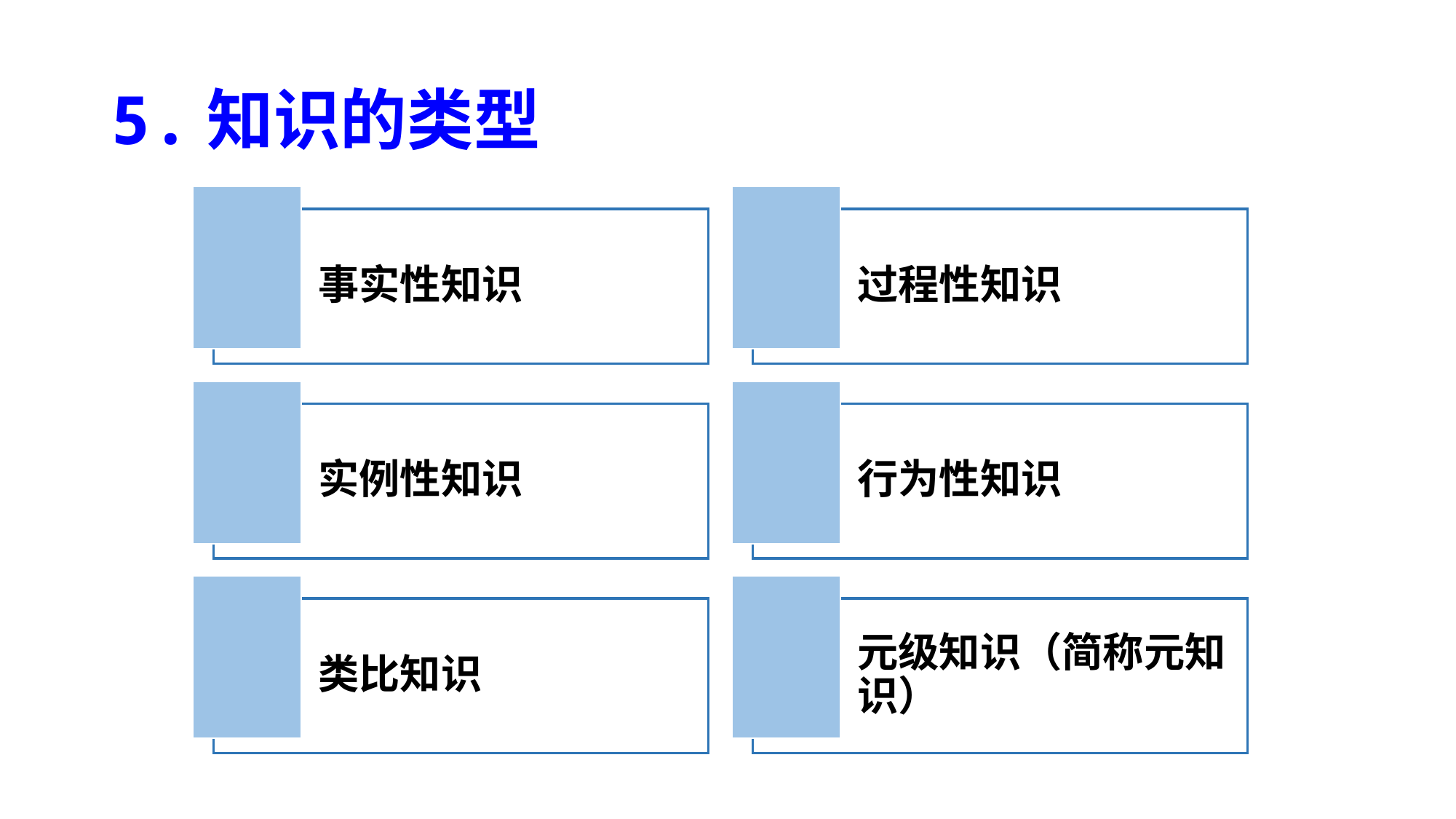

# 5.知识的类型

事实性知识
过程性知识
实例性知识
行为性知识
类比知识
元级知识（简称元知识）